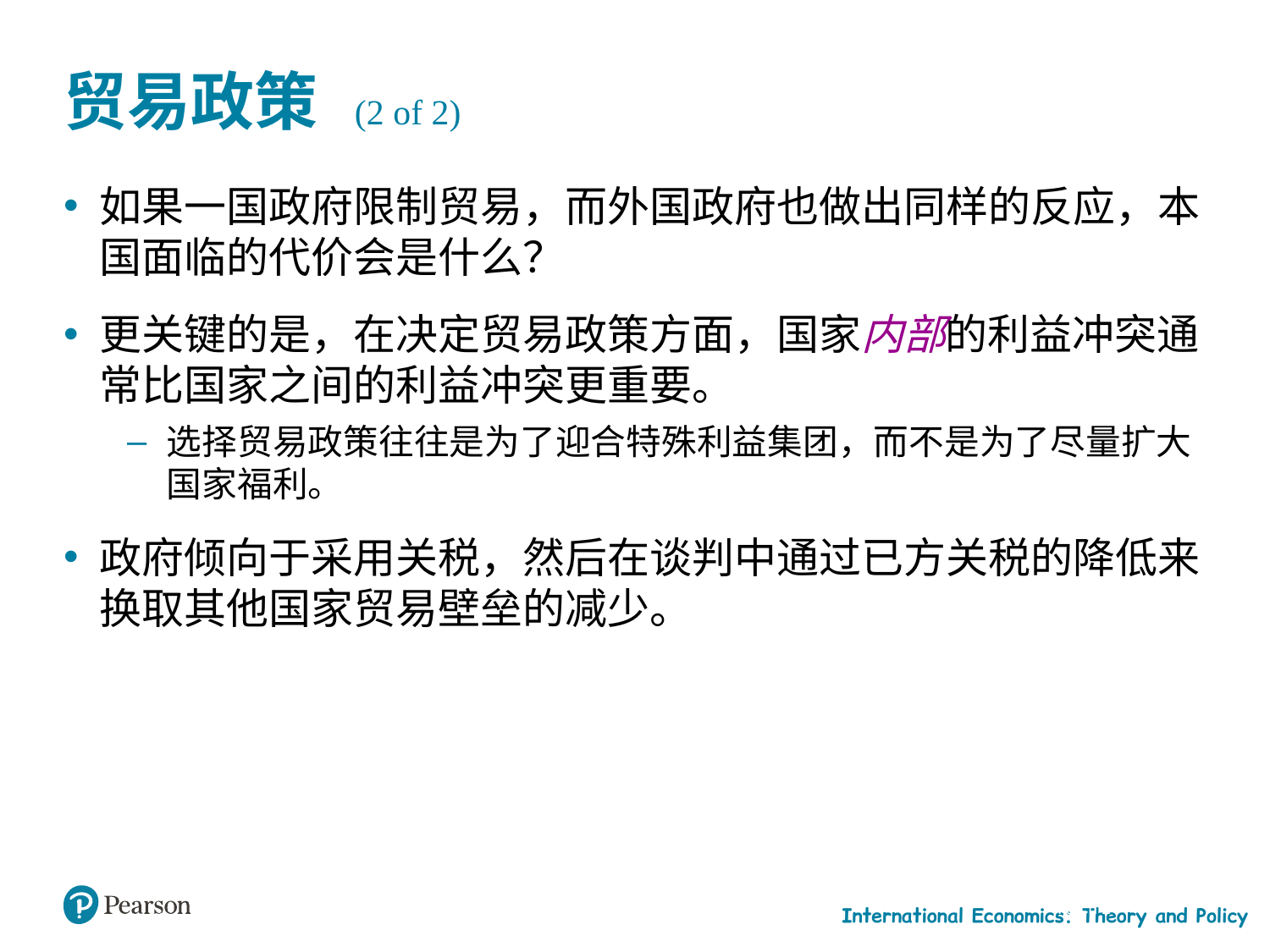

# 贸易政策 (2 of 2)
如果一国政府限制贸易，而外国政府也做出同样的反应，本国面临的代价会是什么？
更关键的是，在决定贸易政策方面，国家内部的利益冲突通常比国家之间的利益冲突更重要。
选择贸易政策往往是为了迎合特殊利益集团，而不是为了尽量扩大国家福利。
政府倾向于采用关税，然后在谈判中通过已方关税的降低来换取其他国家贸易壁垒的减少。
March 24